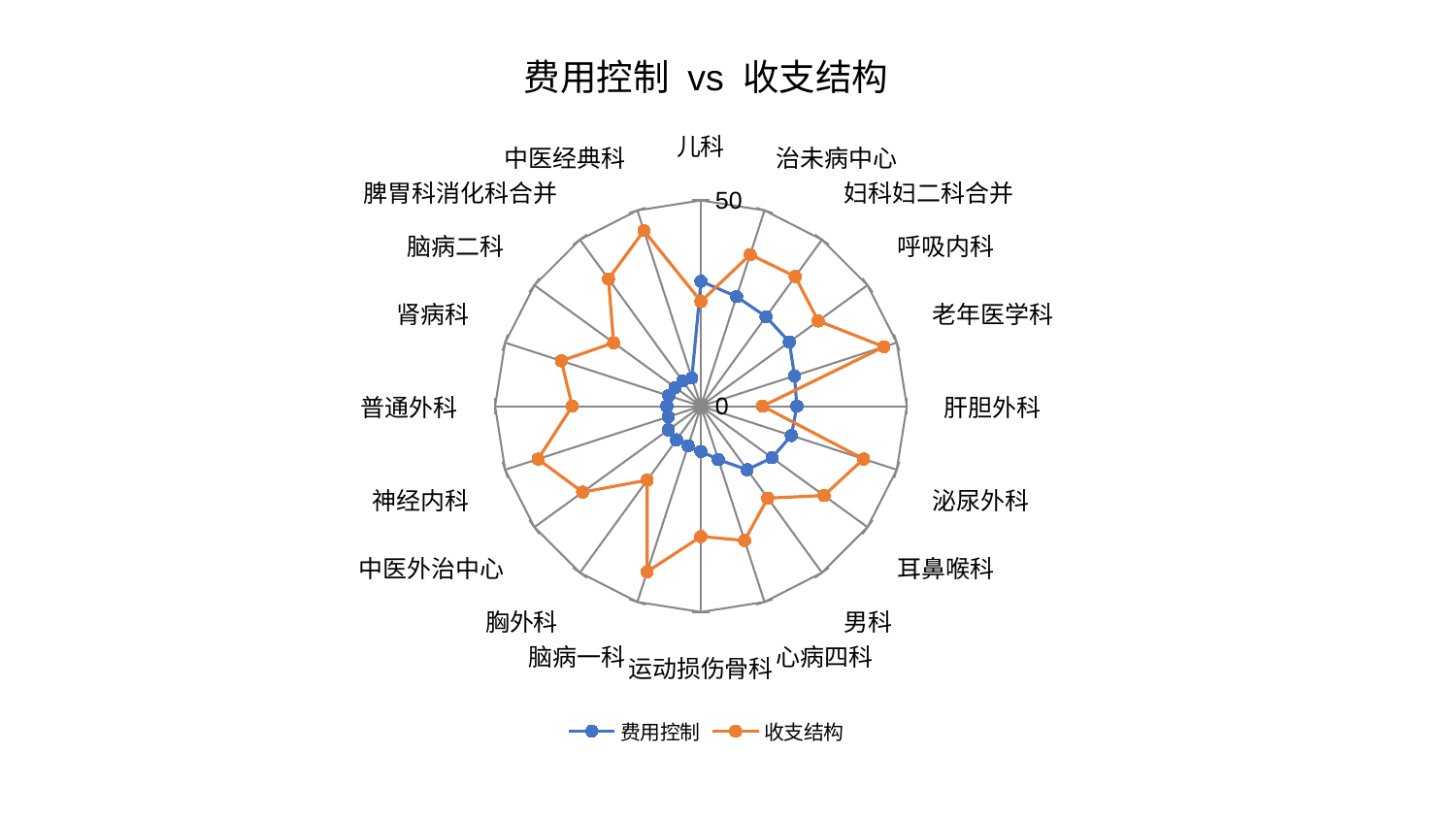

### Chart: 费用控制 vs 收支结构

| Category | 费用控制 | 收支结构 |
|---|---|---|
| 儿科 | 30.3543170759894 | 25.433101127880892 |
| 治未病中心 | 28.000756165466274 | 38.72789884101734 |
| 妇科妇二科合并 | 26.888383745007868 | 38.93839783758429 |
| 呼吸内科 | 26.537075529974324 | 35.2175357370033 |
| 老年医学科 | 23.89102295874879 | 46.74094434122343 |
| 肝胆外科 | 23.29896722562256 | 14.974508397869538 |
| 泌尿外科 | 23.093306108769408 | 41.52738914233885 |
| 耳鼻喉科 | 21.319550603347476 | 36.937027460379845 |
| 男科 | 19.09310957143805 | 27.61250354504189 |
| 心病四科 | 13.63963853756517 | 34.31917006500708 |
| 运动损伤骨科 | 10.99379344332718 | 31.659532689217603 |
| 脑病一科 | 10.122803096364105 | 42.296864671971626 |
| 胸外科 | 10.095965835198212 | 22.229460824243656 |
| 中医外治中心 | 9.786577052004692 | 35.52752275957635 |
| 神经内科 | 8.299896172247193 | 41.60926365399533 |
| 普通外科 | 8.290587531230042 | 31.258120222165974 |
| 肾病科 | 8.23864747717662 | 35.66427006973035 |
| 脑病二科 | 7.71459941612163 | 26.21627763915931 |
| 脾胃科消化科合并 | 7.554010461475136 | 38.216675868496715 |
| 中医经典科 | 7.196776788661434 | 44.840212345838225 |
66